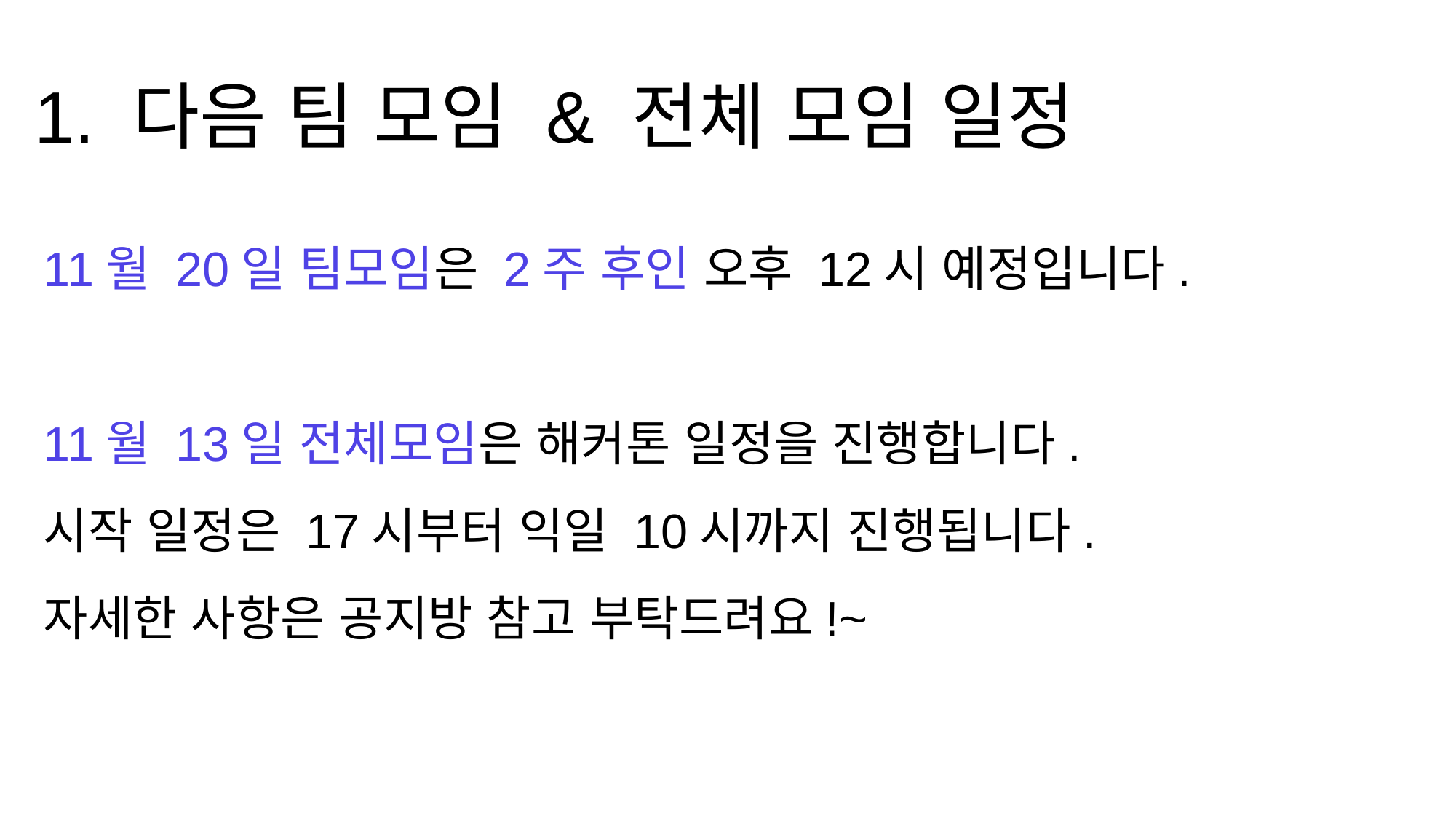

1. 다음 팀 모임 & 전체 모임 일정
11월 20일 팀모임은 2주 후인 오후 12시 예정입니다.

11월 13일 전체모임은 해커톤 일정을 진행합니다.
시작 일정은 17시부터 익일 10시까지 진행됩니다.
자세한 사항은 공지방 참고 부탁드려요!~